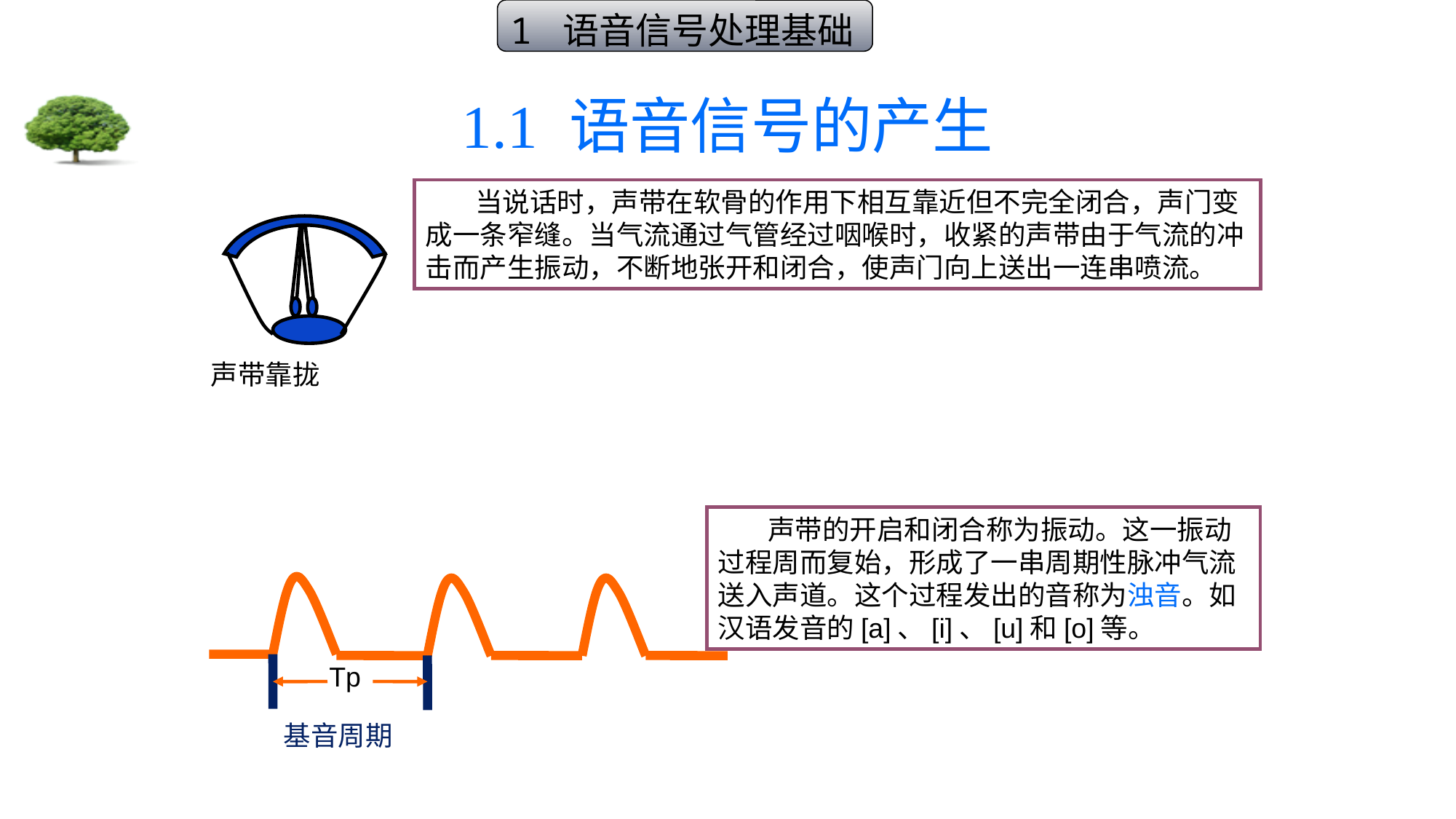

1 语音信号处理基础

# 1.1 语音信号的产生
       当说话时，声带在软骨的作用下相互靠近但不完全闭合，声门变成一条窄缝。当气流通过气管经过咽喉时，收紧的声带由于气流的冲击而产生振动，不断地张开和闭合，使声门向上送出一连串喷流。

声带靠拢
       声带的开启和闭合称为振动。这一振动过程周而复始，形成了一串周期性脉冲气流送入声道。这个过程发出的音称为浊音。如汉语发音的[a]、[i]、[u]和[o]等。

Tp

基音周期